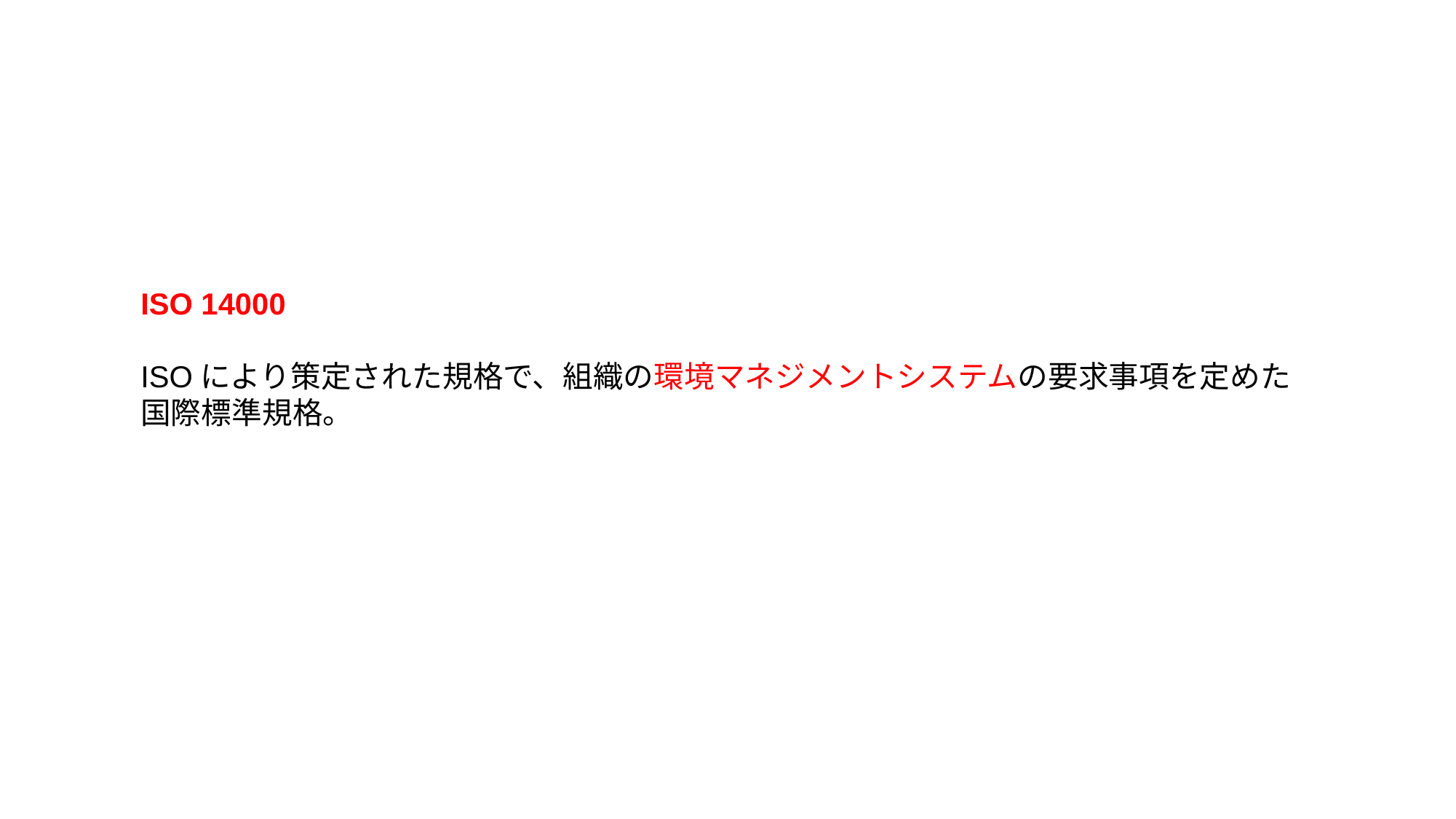

ISO 14000

ISOにより策定された規格で、組織の環境マネジメントシステムの要求事項を定めた国際標準規格。